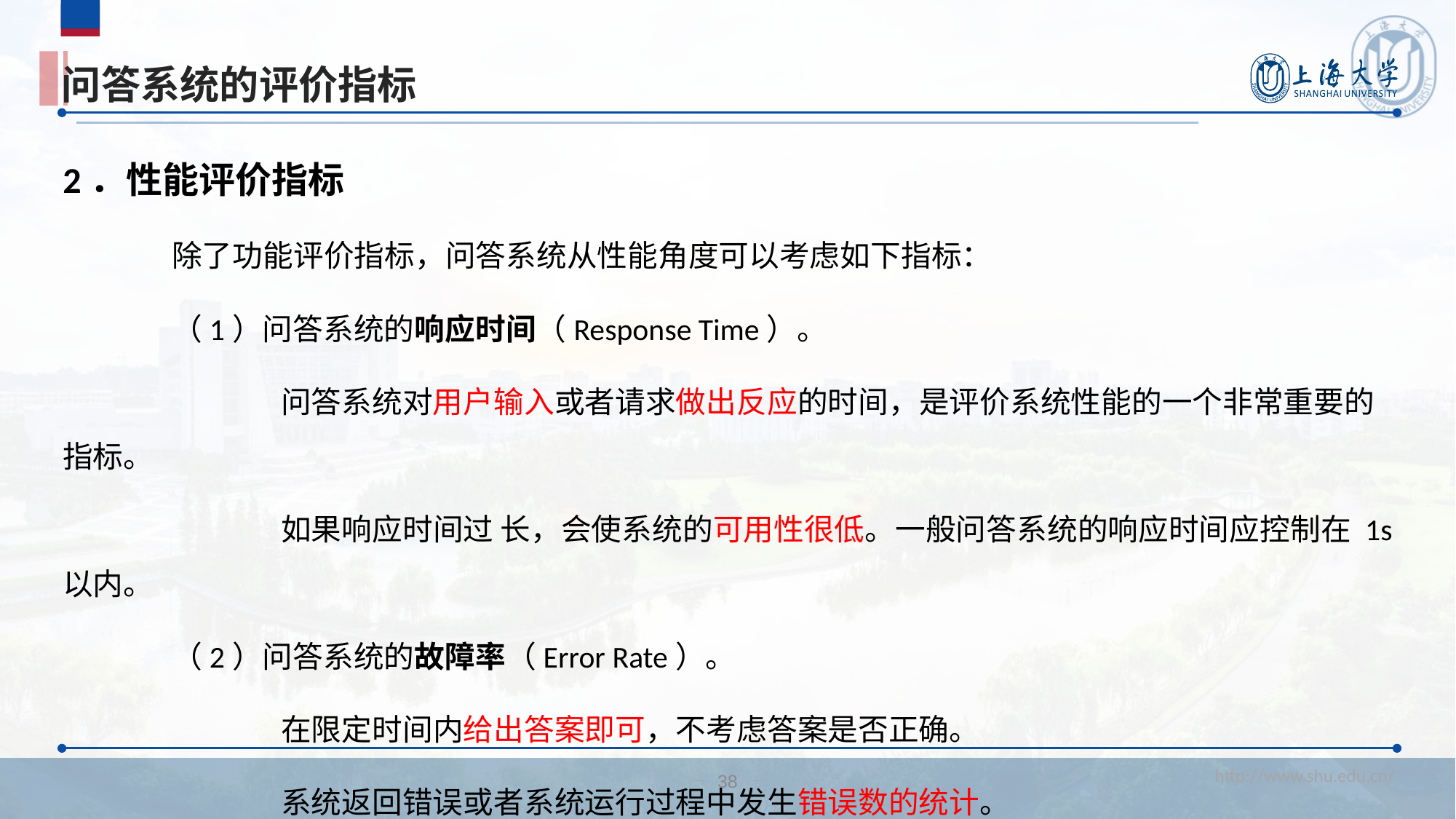

# 问答系统的评价指标
2．性能评价指标
	除了功能评价指标，问答系统从性能角度可以考虑如下指标：
	（1）问答系统的响应时间（Response Time）。
		问答系统对用户输入或者请求做出反应的时间，是评价系统性能的一个非常重要的指标。
		如果响应时间过 长，会使系统的可用性很低。一般问答系统的响应时间应控制在 1s 以内。
	（2）问答系统的故障率（Error Rate）。
		在限定时间内给出答案即可，不考虑答案是否正确。
		系统返回错误或者系统运行过程中发生错误数的统计。

38